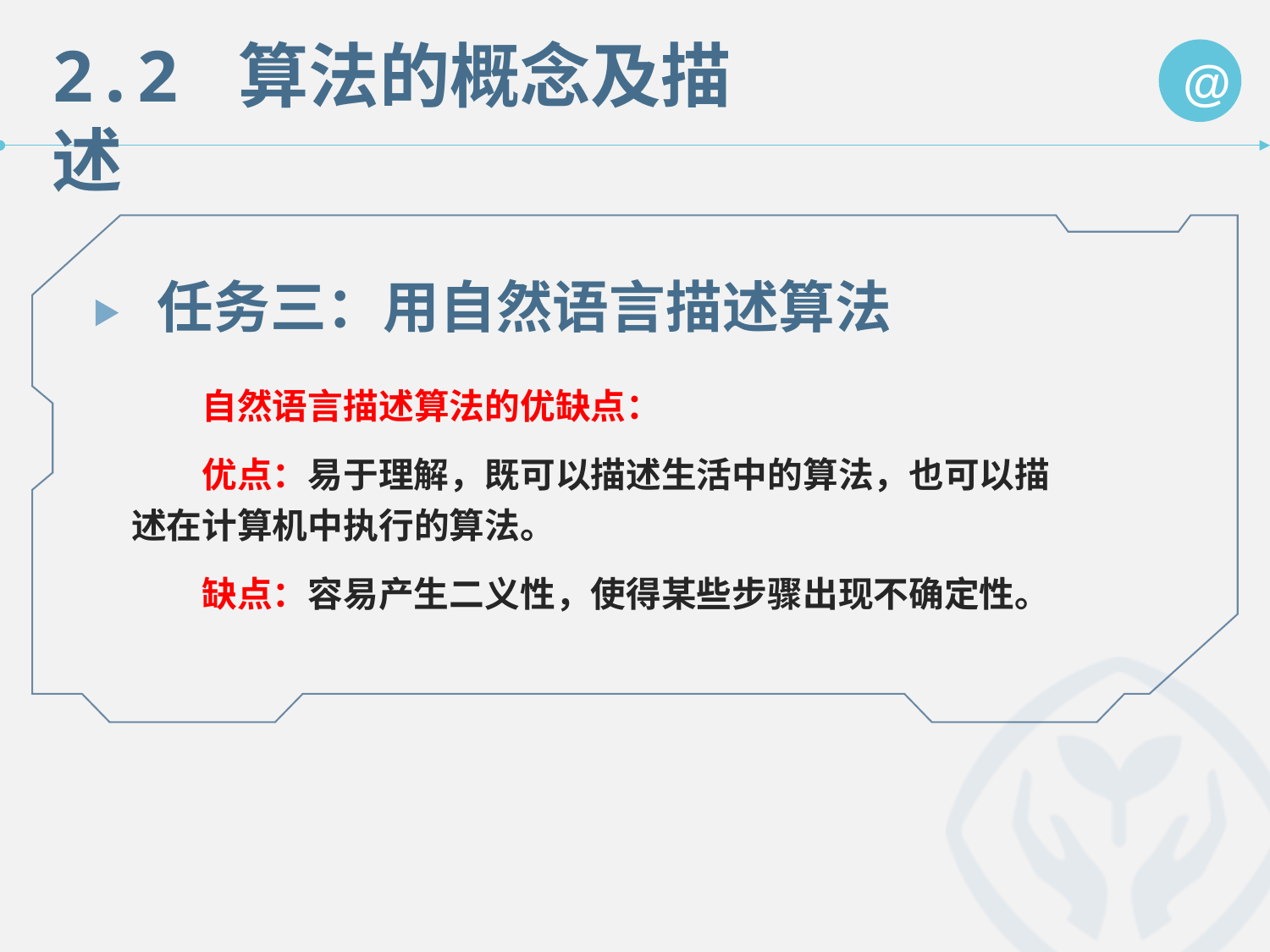

任务三：用自然语言描述算法

　　自然语言描述算法的优缺点：
　　优点：易于理解，既可以描述生活中的算法，也可以描述在计算机中执行的算法。
　　缺点：容易产生二义性，使得某些步骤出现不确定性。